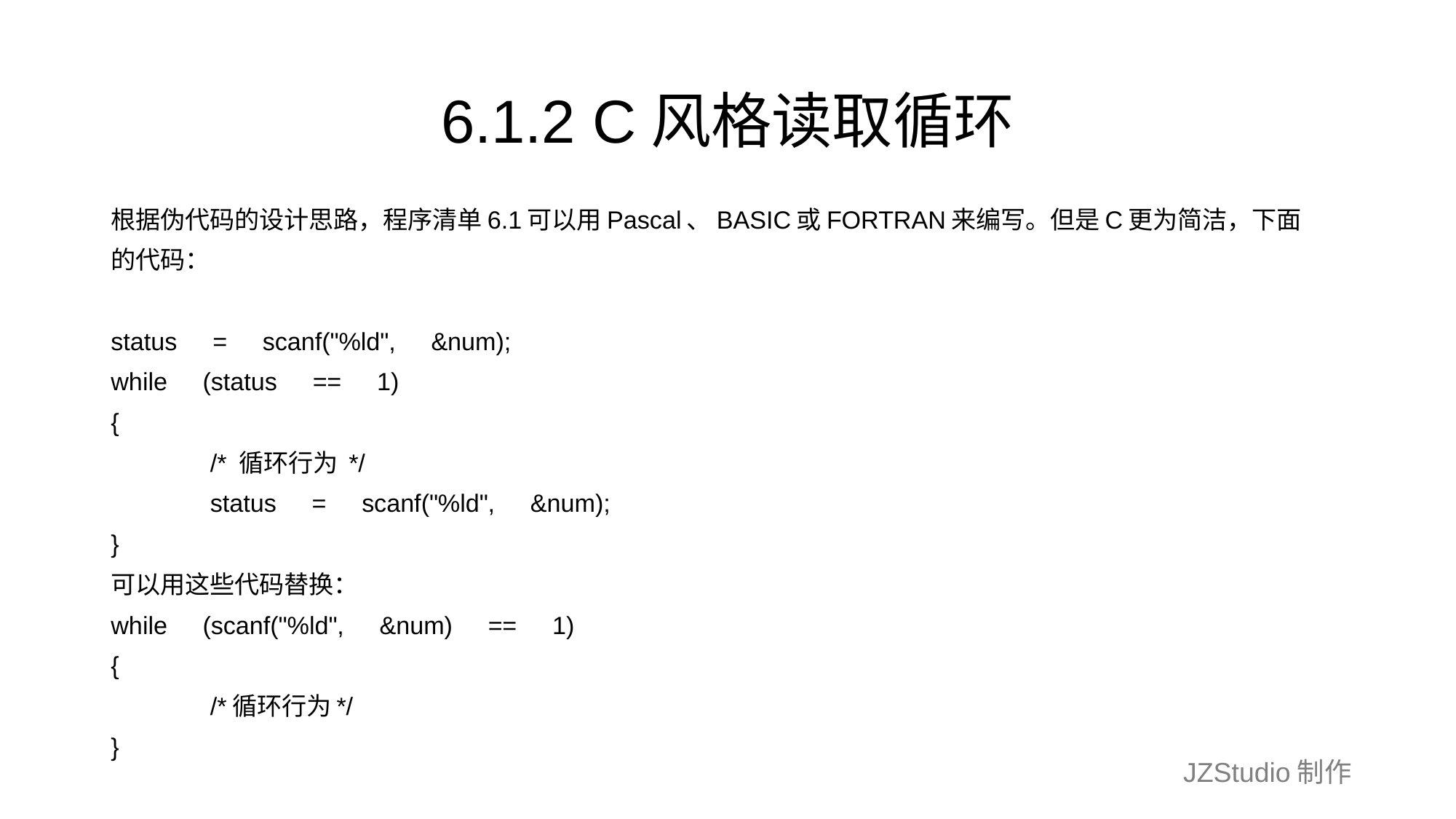

# 6.1.2 C风格读取循环
根据伪代码的设计思路，程序清单6.1可以用Pascal、BASIC或FORTRAN来编写。但是C更为简洁，下面
的代码：

status　=　scanf("%ld",　&num);
while　(status　==　1)
{
	/* 循环行为 */
	status　=　scanf("%ld",　&num);
}
可以用这些代码替换：
while　(scanf("%ld",　&num)　==　1)
{
	/*循环行为*/
}